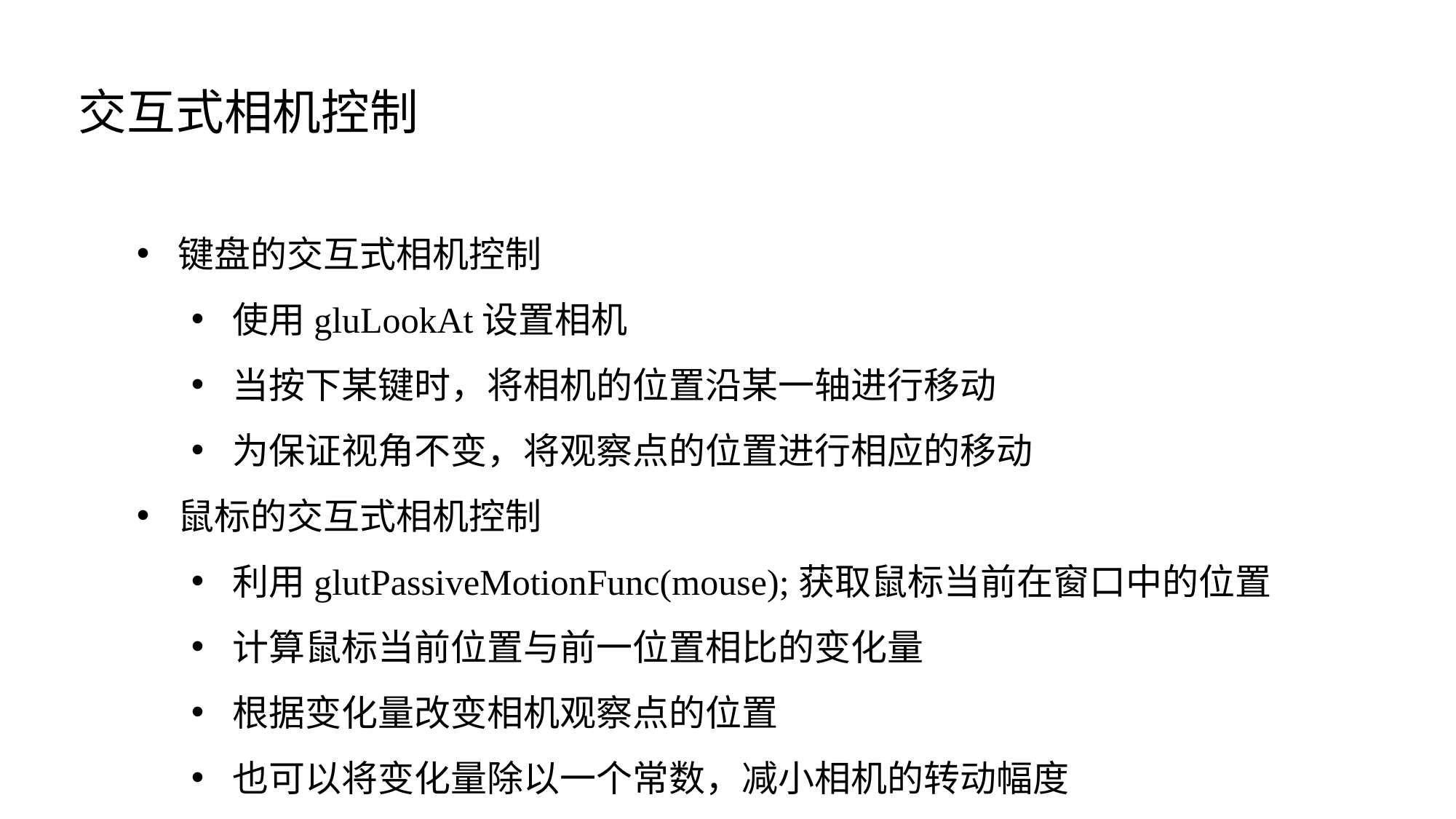

交互式相机控制
键盘的交互式相机控制
使用gluLookAt设置相机
当按下某键时，将相机的位置沿某一轴进行移动
为保证视角不变，将观察点的位置进行相应的移动
鼠标的交互式相机控制
利用glutPassiveMotionFunc(mouse);获取鼠标当前在窗口中的位置
计算鼠标当前位置与前一位置相比的变化量
根据变化量改变相机观察点的位置
也可以将变化量除以一个常数，减小相机的转动幅度